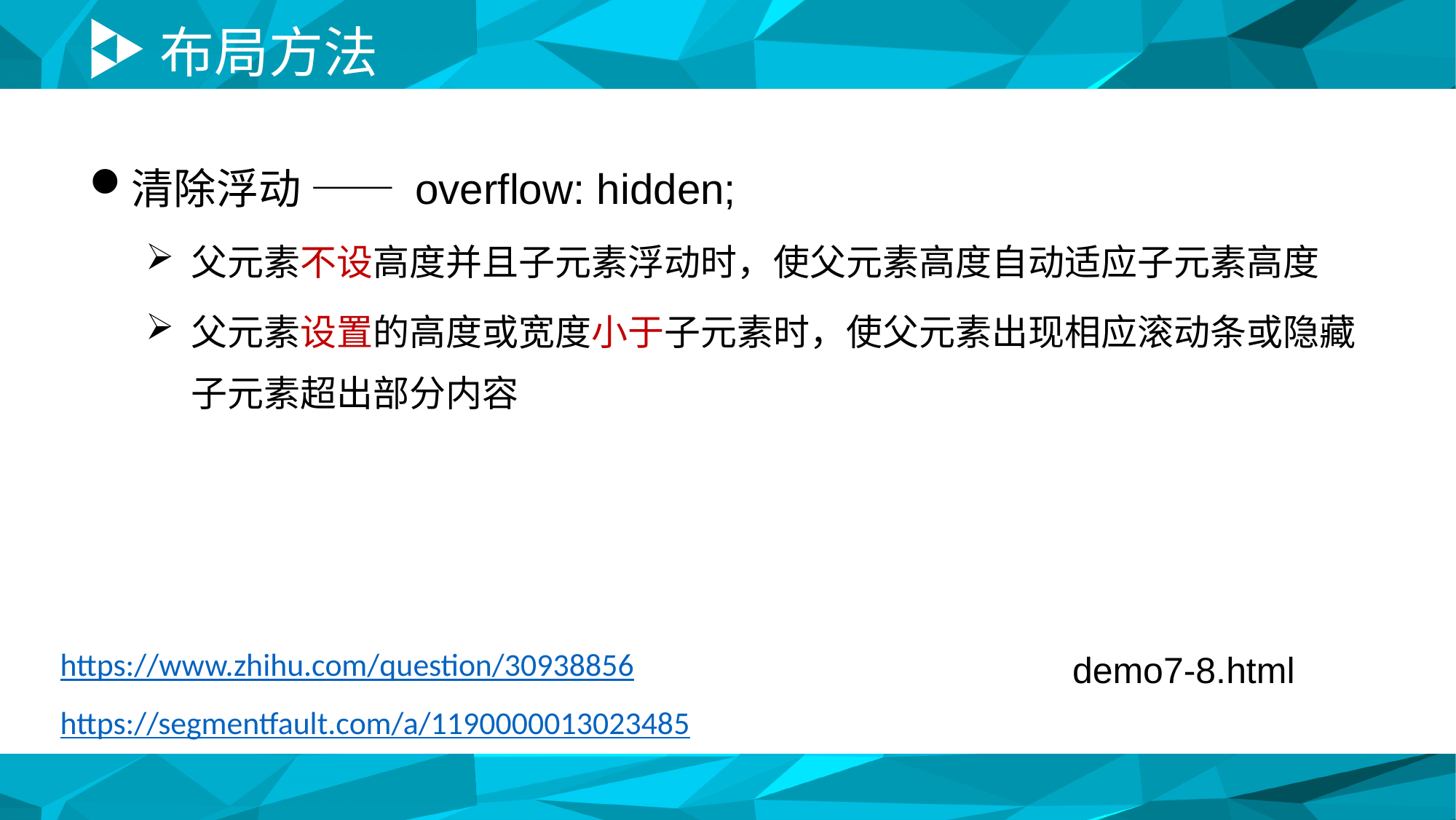

# 布局方法
清除浮动 —— overflow: hidden;
父元素不设高度并且子元素浮动时，使父元素高度自动适应子元素高度
父元素设置的高度或宽度小于子元素时，使父元素出现相应滚动条或隐藏子元素超出部分内容
https://www.zhihu.com/question/30938856
demo7-8.html
https://segmentfault.com/a/1190000013023485